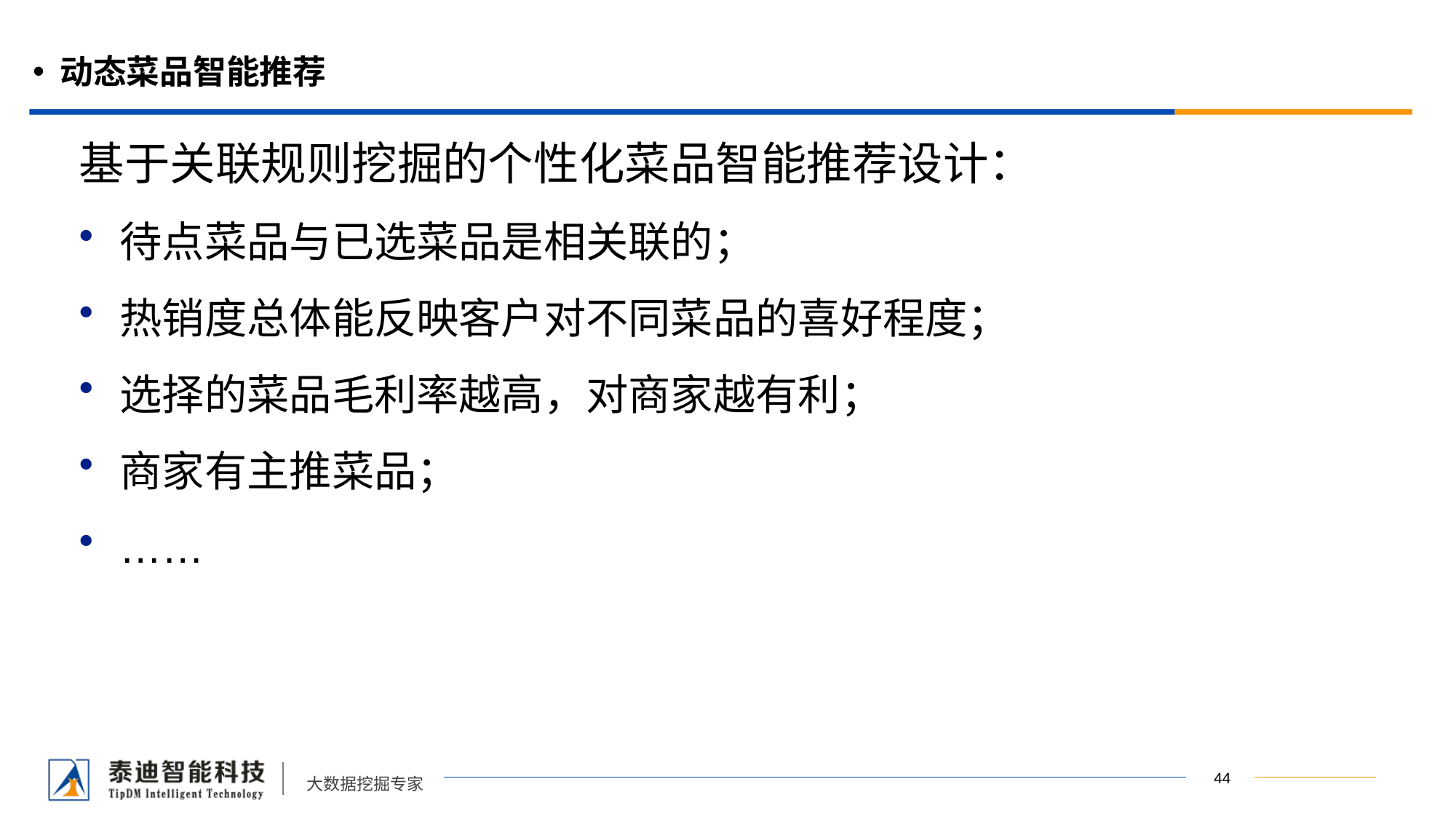

动态菜品智能推荐
基于关联规则挖掘的个性化菜品智能推荐设计：
待点菜品与已选菜品是相关联的；
热销度总体能反映客户对不同菜品的喜好程度；
选择的菜品毛利率越高，对商家越有利；
商家有主推菜品；
……